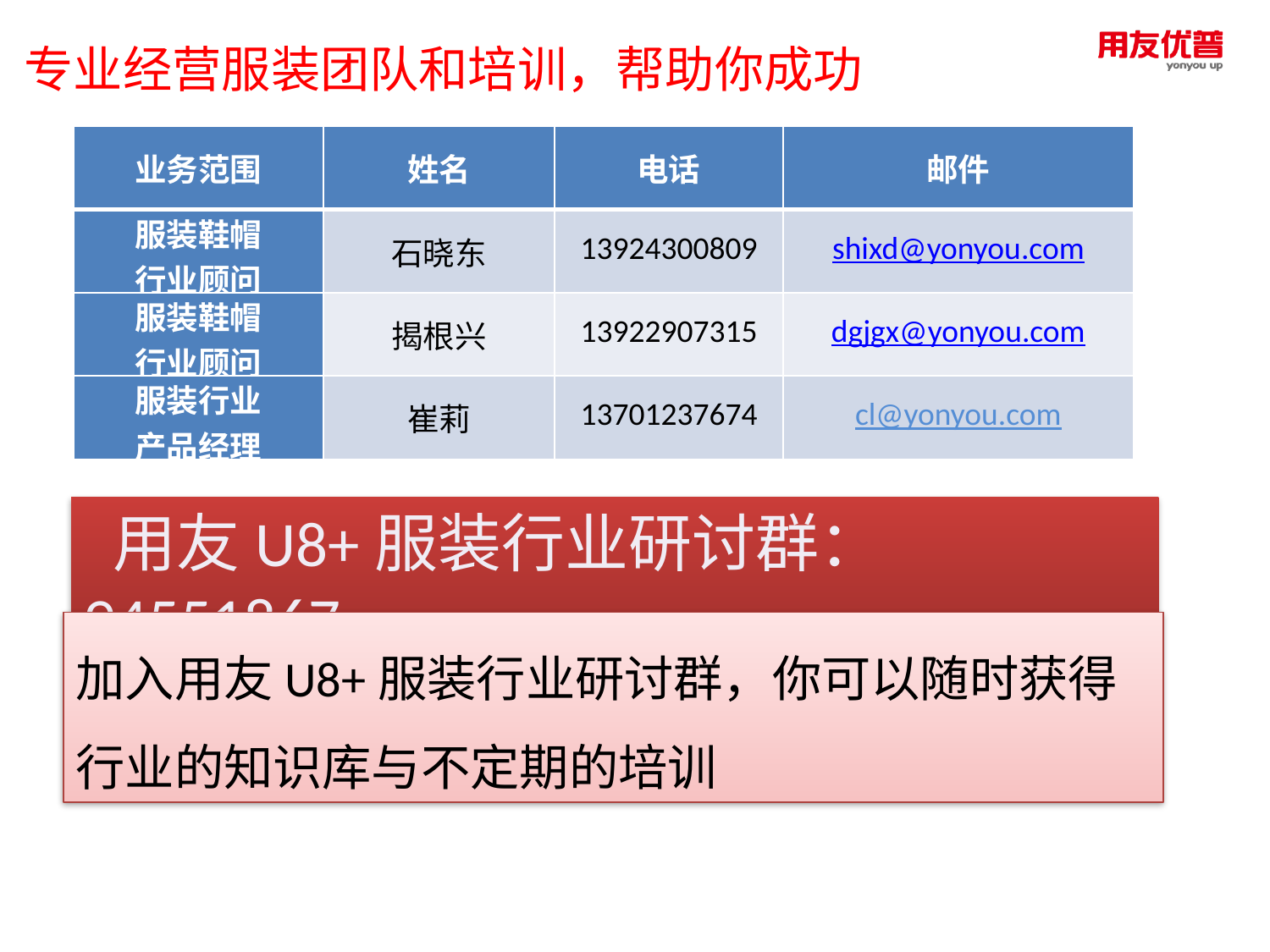

专业经营服装团队和培训，帮助你成功
| 业务范围 | 姓名 | 电话 | 邮件 |
| --- | --- | --- | --- |
| 服装鞋帽 行业顾问 | 石晓东 | 13924300809 | shixd@yonyou.com |
| 服装鞋帽 行业顾问 | 揭根兴 | 13922907315 | dgjgx@yonyou.com |
| 服装行业 产品经理 | 崔莉 | 13701237674 | cl@yonyou.com |
 用友U8+服装行业研讨群：94551867
加入用友U8+服装行业研讨群，你可以随时获得行业的知识库与不定期的培训